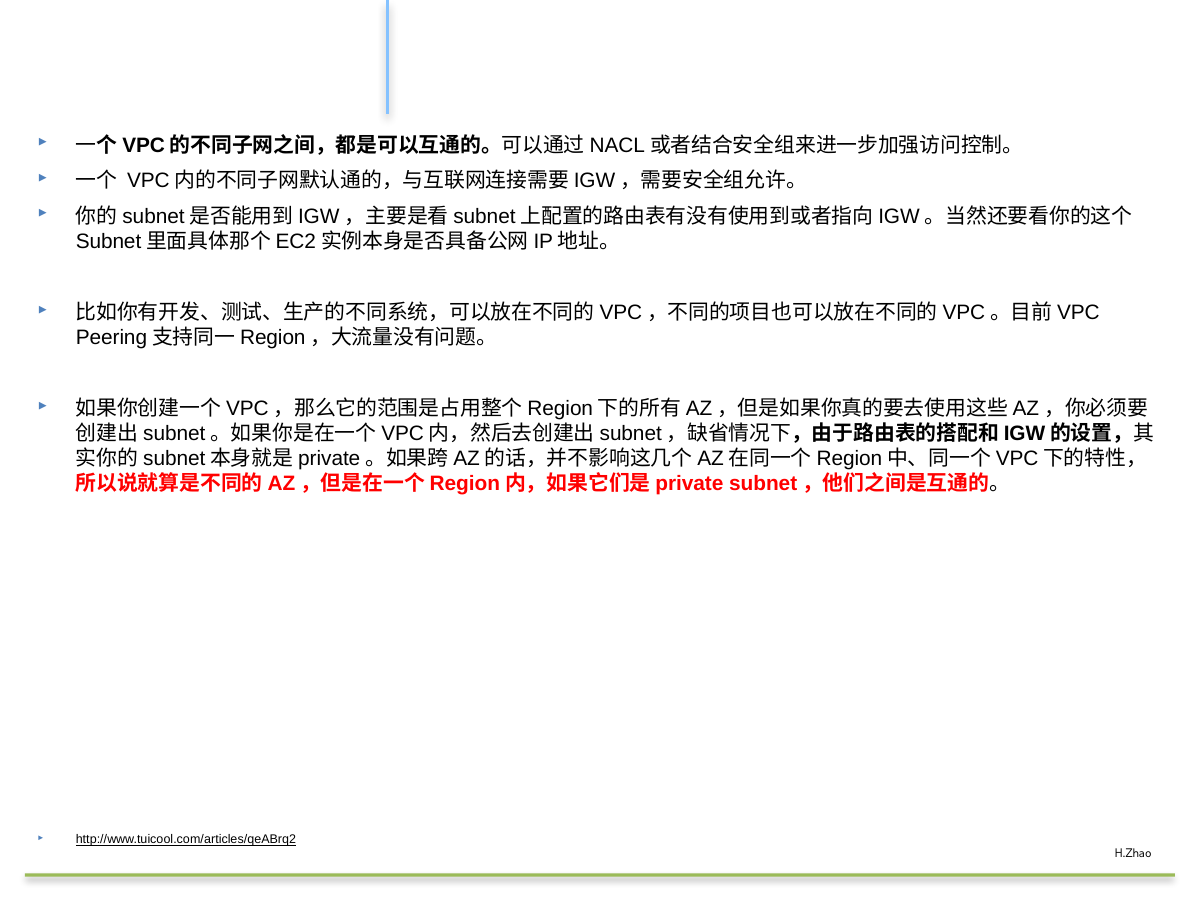

#

一个VPC的不同子网之间，都是可以互通的。可以通过NACL或者结合安全组来进一步加强访问控制。
一个 VPC内的不同子网默认通的，与互联网连接需要IGW，需要安全组允许。
你的subnet是否能用到IGW，主要是看subnet上配置的路由表有没有使用到或者指向IGW。当然还要看你的这个Subnet里面具体那个EC2实例本身是否具备公网IP地址。

比如你有开发、测试、生产的不同系统，可以放在不同的VPC，不同的项目也可以放在不同的VPC。目前VPC Peering支持同一Region，大流量没有问题。

如果你创建一个VPC，那么它的范围是占用整个Region下的所有AZ，但是如果你真的要去使用这些AZ，你必须要创建出subnet。如果你是在一个VPC内，然后去创建出subnet，缺省情况下，由于路由表的搭配和IGW的设置，其实你的subnet本身就是private。如果跨AZ的话，并不影响这几个AZ在同一个Region中、同一个VPC下的特性，所以说就算是不同的AZ，但是在一个Region内，如果它们是private subnet，他们之间是互通的。
http://www.tuicool.com/articles/qeABrq2